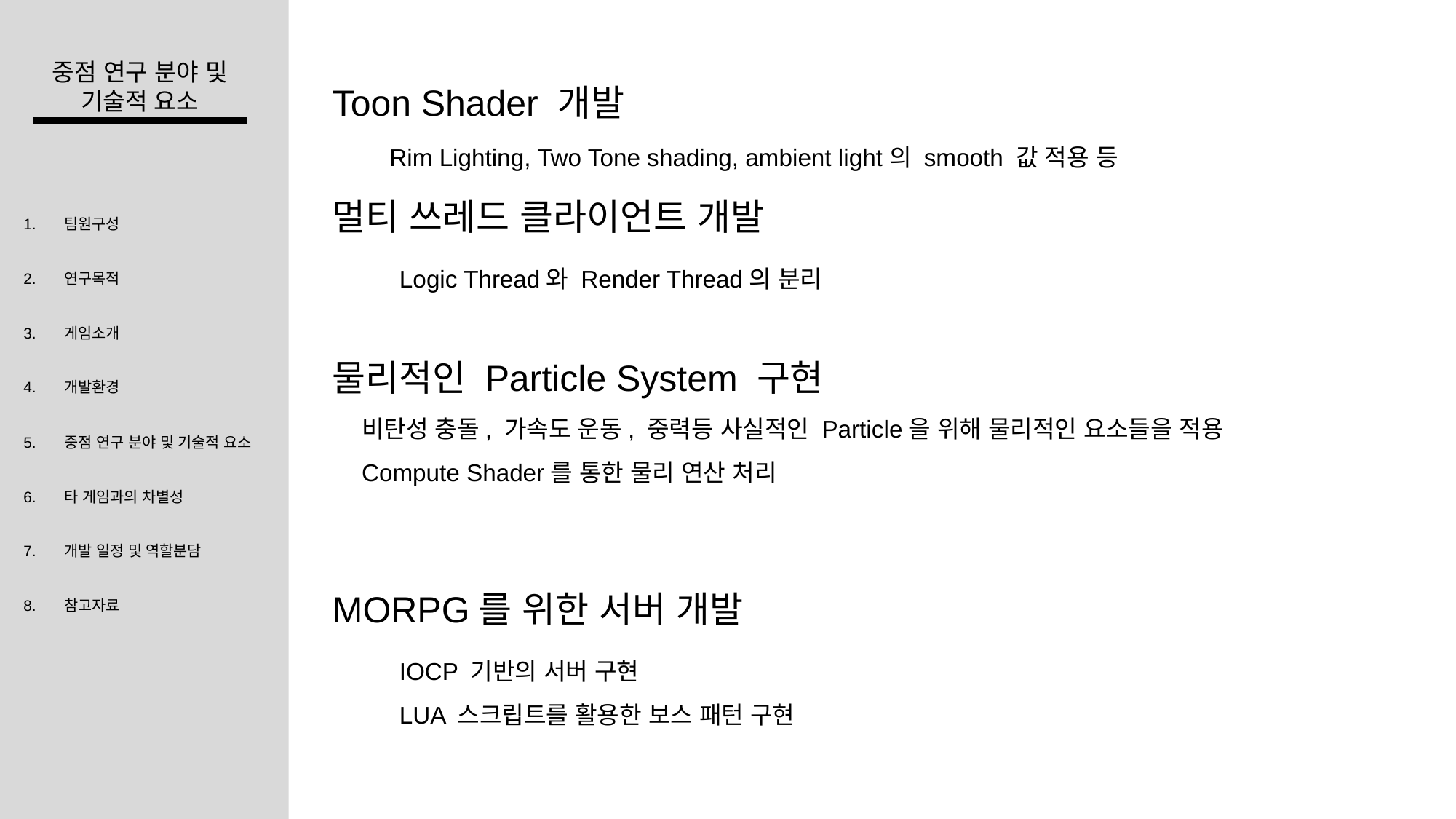

중점 연구 분야 및
기술적 요소
Toon Shader 개발
Rim Lighting, Two Tone shading, ambient light의 smooth 값 적용 등
팀원구성
연구목적
게임소개
개발환경
중점 연구 분야 및 기술적 요소
타 게임과의 차별성
개발 일정 및 역할분담
참고자료
멀티 쓰레드 클라이언트 개발
Logic Thread와 Render Thread의 분리
물리적인 Particle System 구현
비탄성 충돌, 가속도 운동, 중력등 사실적인 Particle을 위해 물리적인 요소들을 적용
Compute Shader를 통한 물리 연산 처리
MORPG를 위한 서버 개발
IOCP 기반의 서버 구현
LUA 스크립트를 활용한 보스 패턴 구현